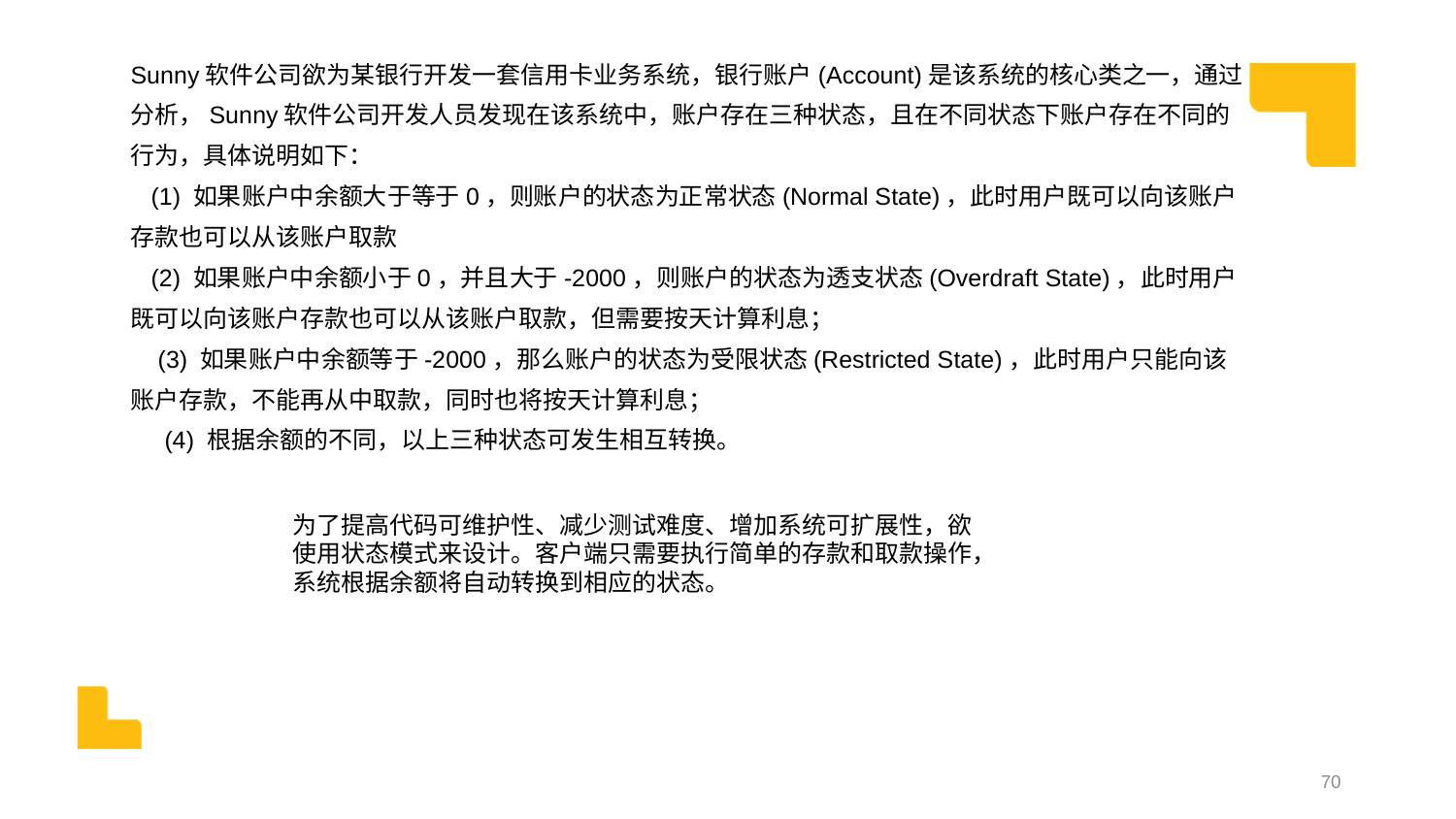

Sunny软件公司欲为某银行开发一套信用卡业务系统，银行账户(Account)是该系统的核心类之一，通过分析，Sunny软件公司开发人员发现在该系统中，账户存在三种状态，且在不同状态下账户存在不同的行为，具体说明如下：
   (1) 如果账户中余额大于等于0，则账户的状态为正常状态(Normal State)，此时用户既可以向该账户存款也可以从该账户取款
   (2) 如果账户中余额小于0，并且大于-2000，则账户的状态为透支状态(Overdraft State)，此时用户既可以向该账户存款也可以从该账户取款，但需要按天计算利息；
    (3) 如果账户中余额等于-2000，那么账户的状态为受限状态(Restricted State)，此时用户只能向该账户存款，不能再从中取款，同时也将按天计算利息；
     (4) 根据余额的不同，以上三种状态可发生相互转换。
为了提高代码可维护性、减少测试难度、增加系统可扩展性，欲使用状态模式来设计。客户端只需要执行简单的存款和取款操作，系统根据余额将自动转换到相应的状态。
70